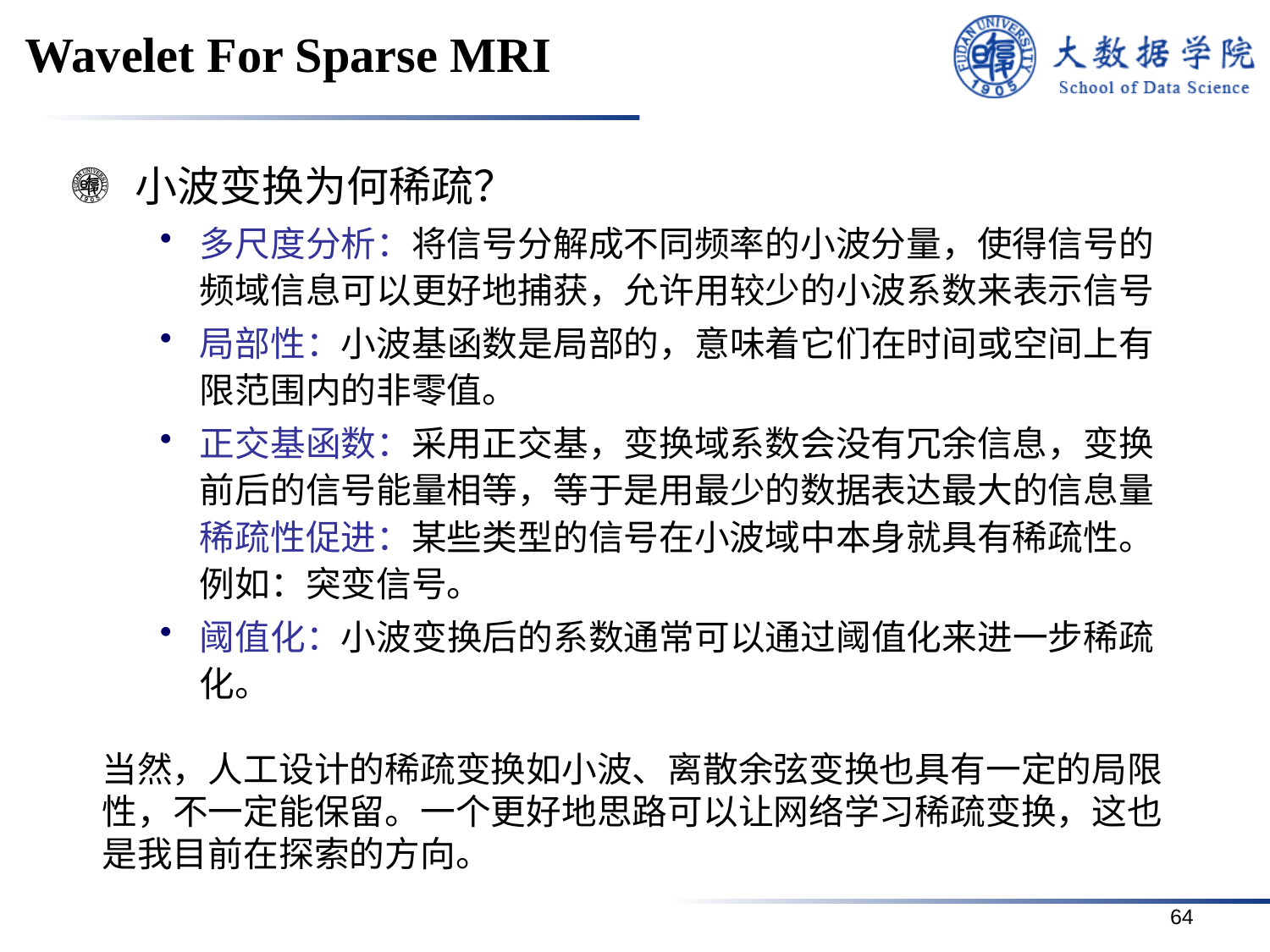

# Wavelet For Sparse MRI
小波变换为何稀疏？
多尺度分析：将信号分解成不同频率的小波分量，使得信号的频域信息可以更好地捕获，允许用较少的小波系数来表示信号
局部性：小波基函数是局部的，意味着它们在时间或空间上有限范围内的非零值。
正交基函数：采用正交基，变换域系数会没有冗余信息，变换前后的信号能量相等，等于是用最少的数据表达最大的信息量稀疏性促进：某些类型的信号在小波域中本身就具有稀疏性。例如：突变信号。
阈值化：小波变换后的系数通常可以通过阈值化来进一步稀疏化。
当然，人工设计的稀疏变换如小波、离散余弦变换也具有一定的局限性，不一定能保留。一个更好地思路可以让网络学习稀疏变换，这也是我目前在探索的方向。
64